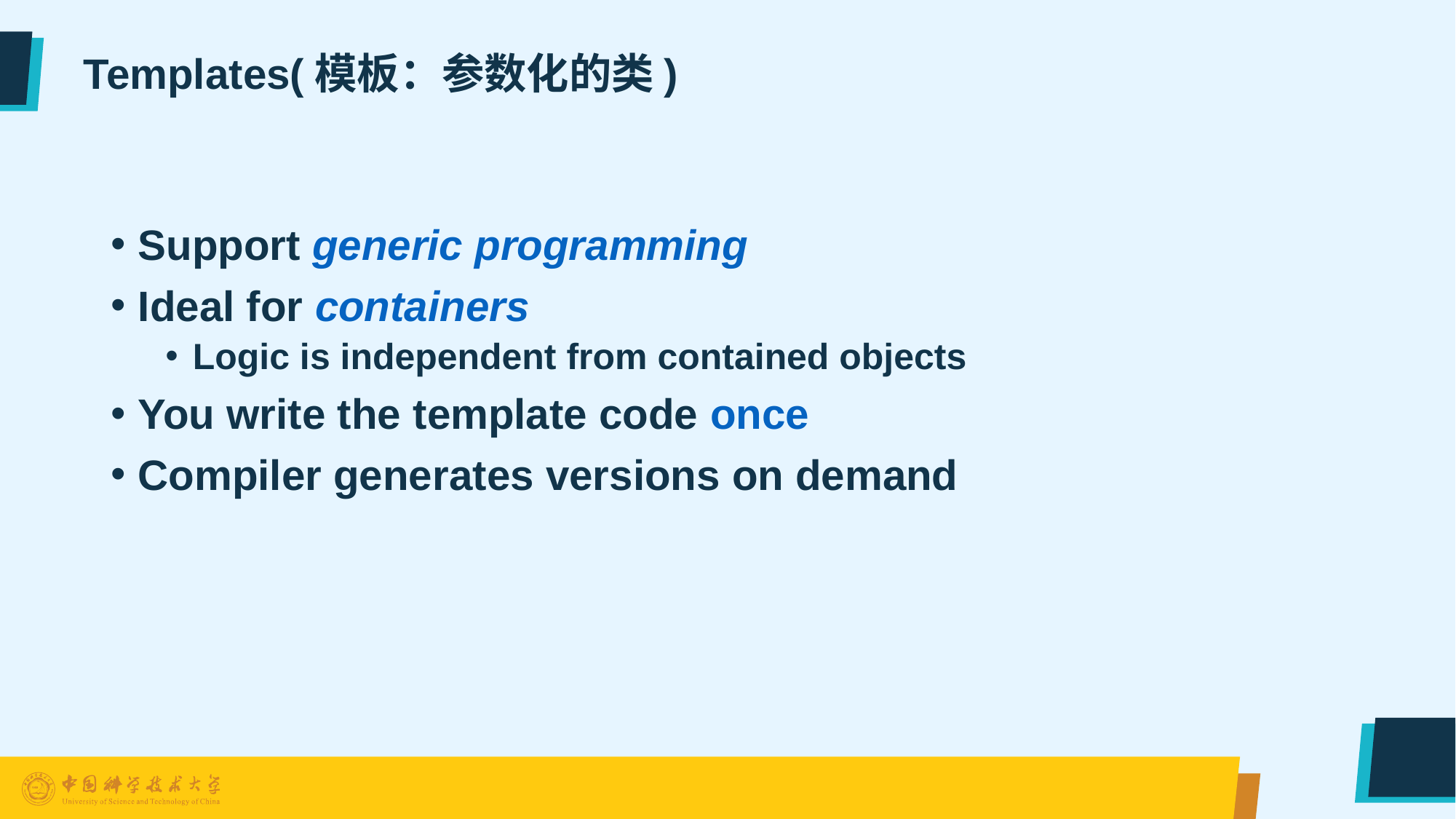

# Templates(模板：参数化的类)
Support generic programming
Ideal for containers
Logic is independent from contained objects
You write the template code once
Compiler generates versions on demand